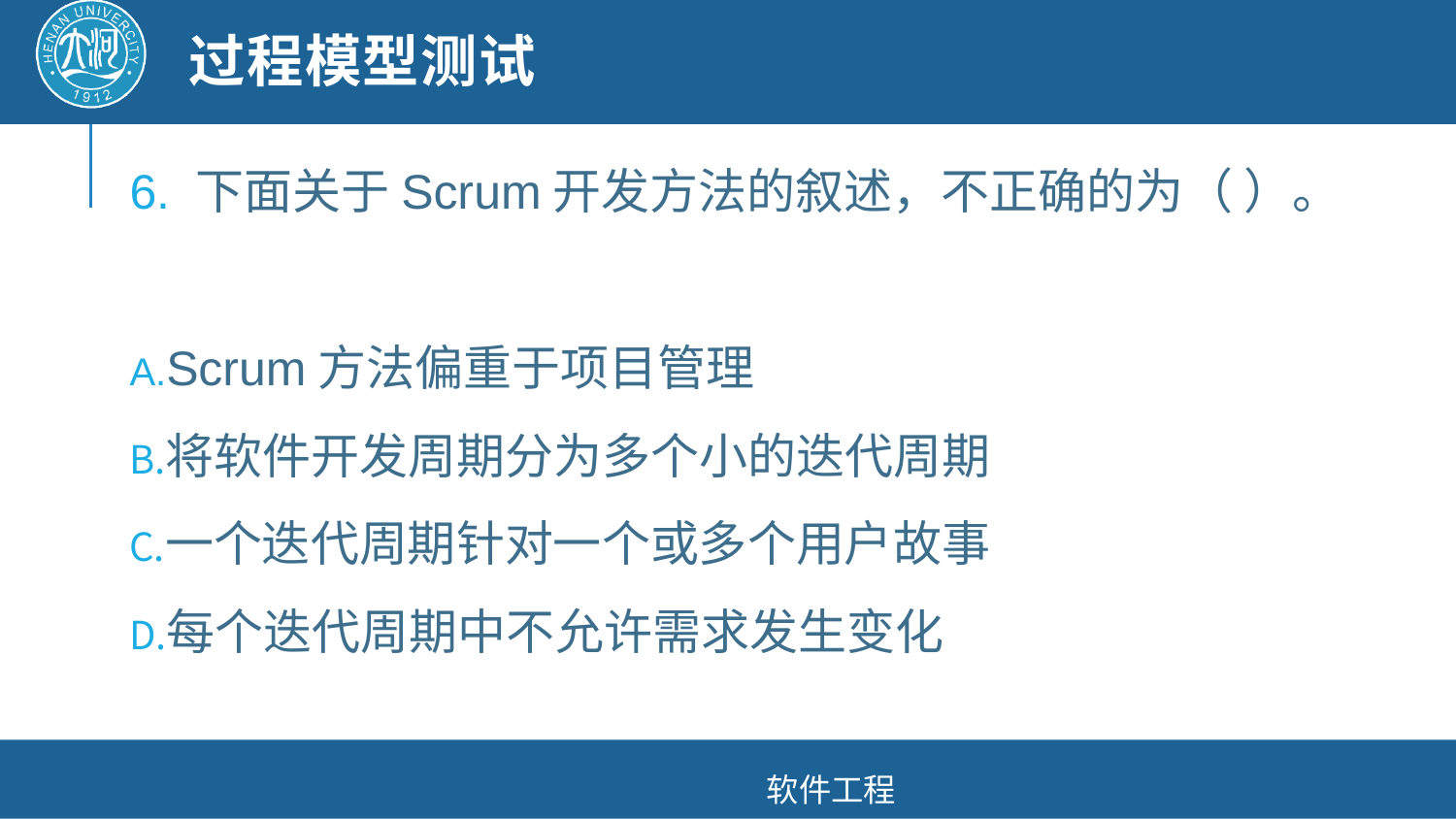

# 过程模型测试
6. 下面关于Scrum开发方法的叙述，不正确的为（ ）。

Scrum方法偏重于项目管理
将软件开发周期分为多个小的迭代周期
一个迭代周期针对一个或多个用户故事
每个迭代周期中不允许需求发生变化

软件工程
8